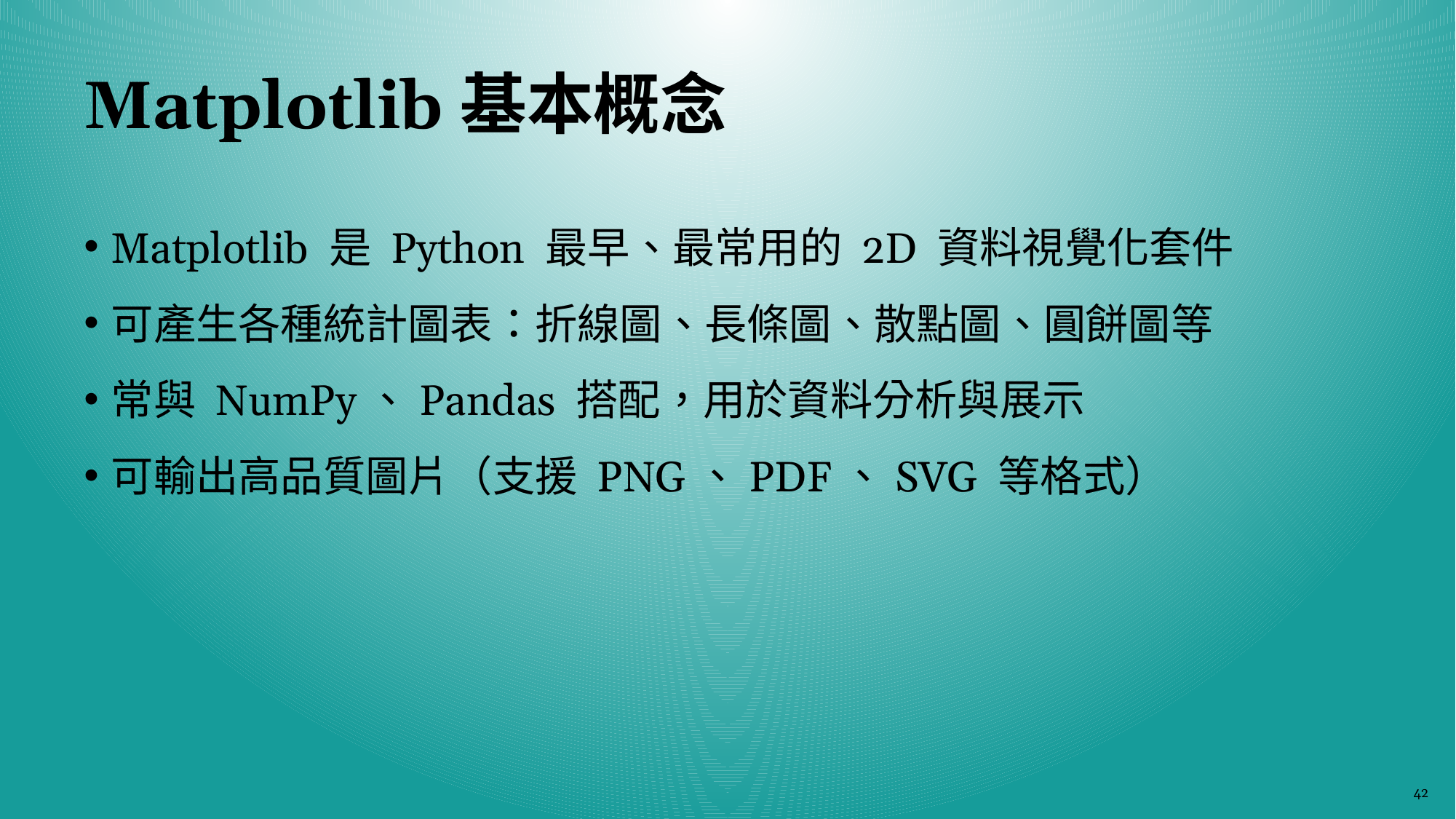

# Matplotlib基本概念
Matplotlib 是 Python 最早、最常用的 2D 資料視覺化套件
可產生各種統計圖表：折線圖、長條圖、散點圖、圓餅圖等
常與 NumPy、Pandas 搭配，用於資料分析與展示
可輸出高品質圖片（支援 PNG、PDF、SVG 等格式）
42